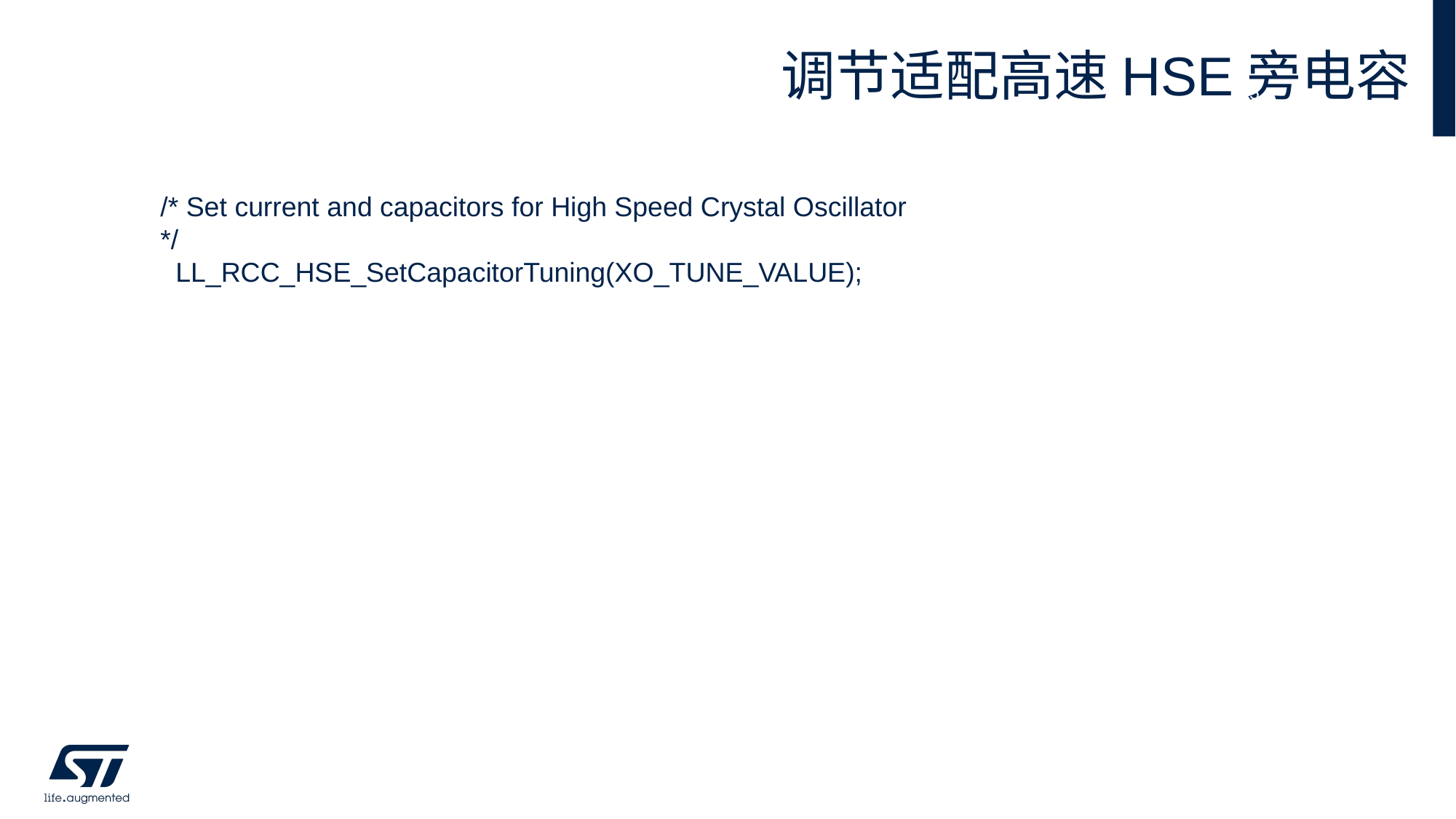

# 调节适配高速HSE旁电容
105
/* Set current and capacitors for High Speed Crystal Oscillator */
  LL_RCC_HSE_SetCapacitorTuning(XO_TUNE_VALUE);